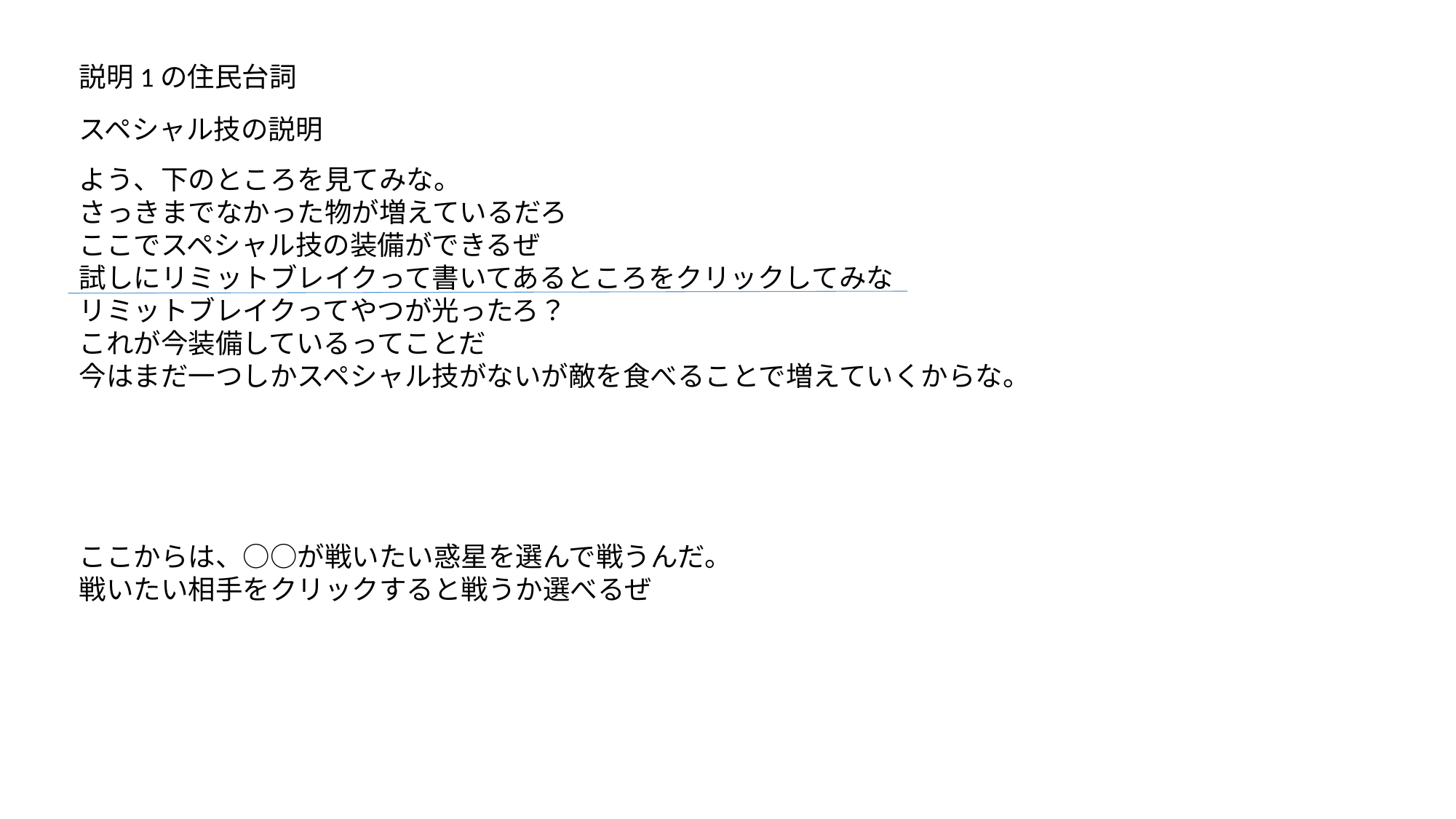

説明1の住民台詞
スペシャル技の説明
よう、下のところを見てみな。
さっきまでなかった物が増えているだろ
ここでスペシャル技の装備ができるぜ
試しにリミットブレイクって書いてあるところをクリックしてみな
リミットブレイクってやつが光ったろ？
これが今装備しているってことだ
今はまだ一つしかスペシャル技がないが敵を食べることで増えていくからな。
ここからは、○○が戦いたい惑星を選んで戦うんだ。
戦いたい相手をクリックすると戦うか選べるぜ